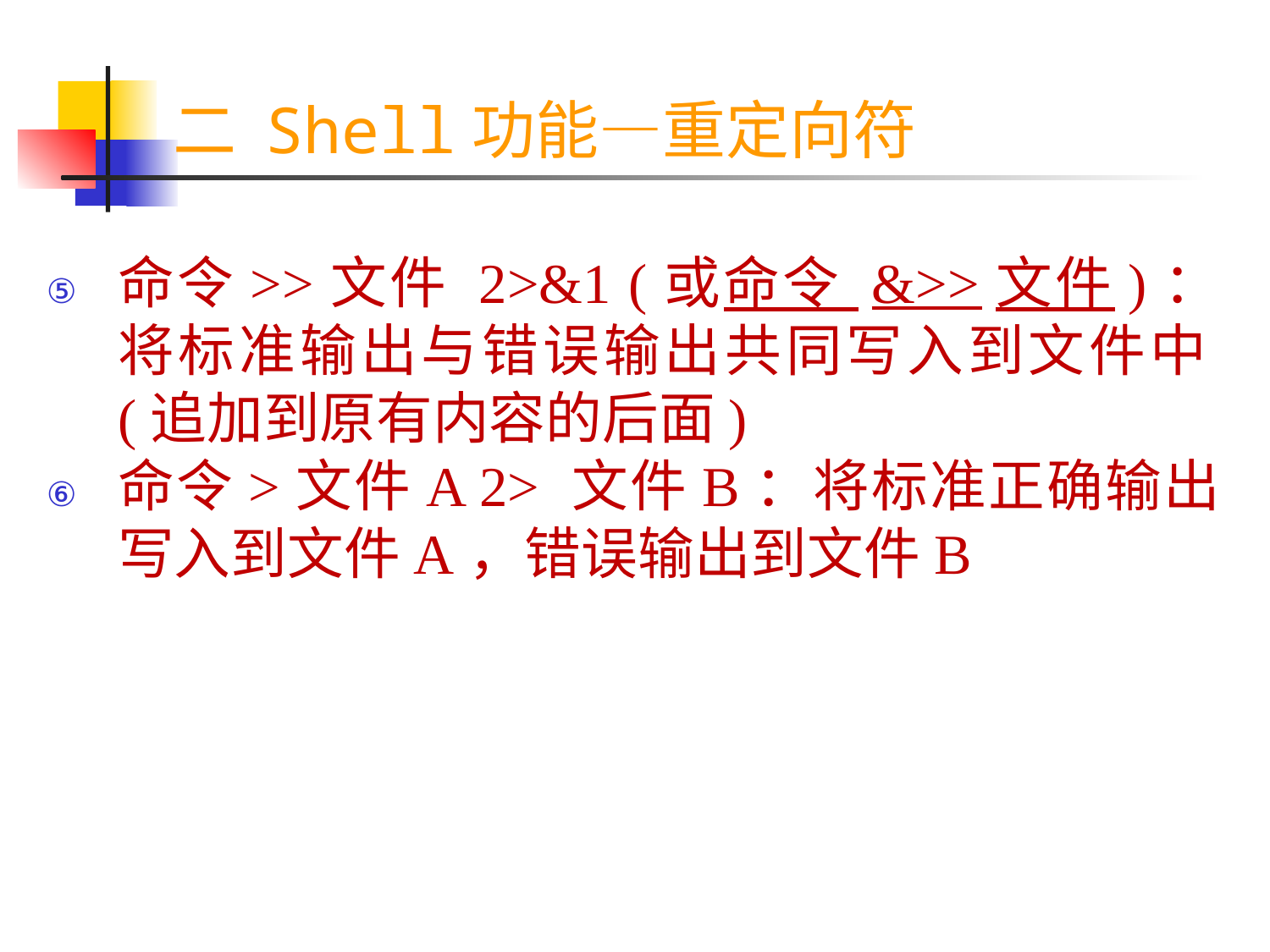

二 Shell功能—重定向符

命令>>文件 2>&1 (或命令 &>>文件)：将标准输出与错误输出共同写入到文件中(追加到原有内容的后面)
命令>文件A 2> 文件B：将标准正确输出写入到文件A，错误输出到文件B